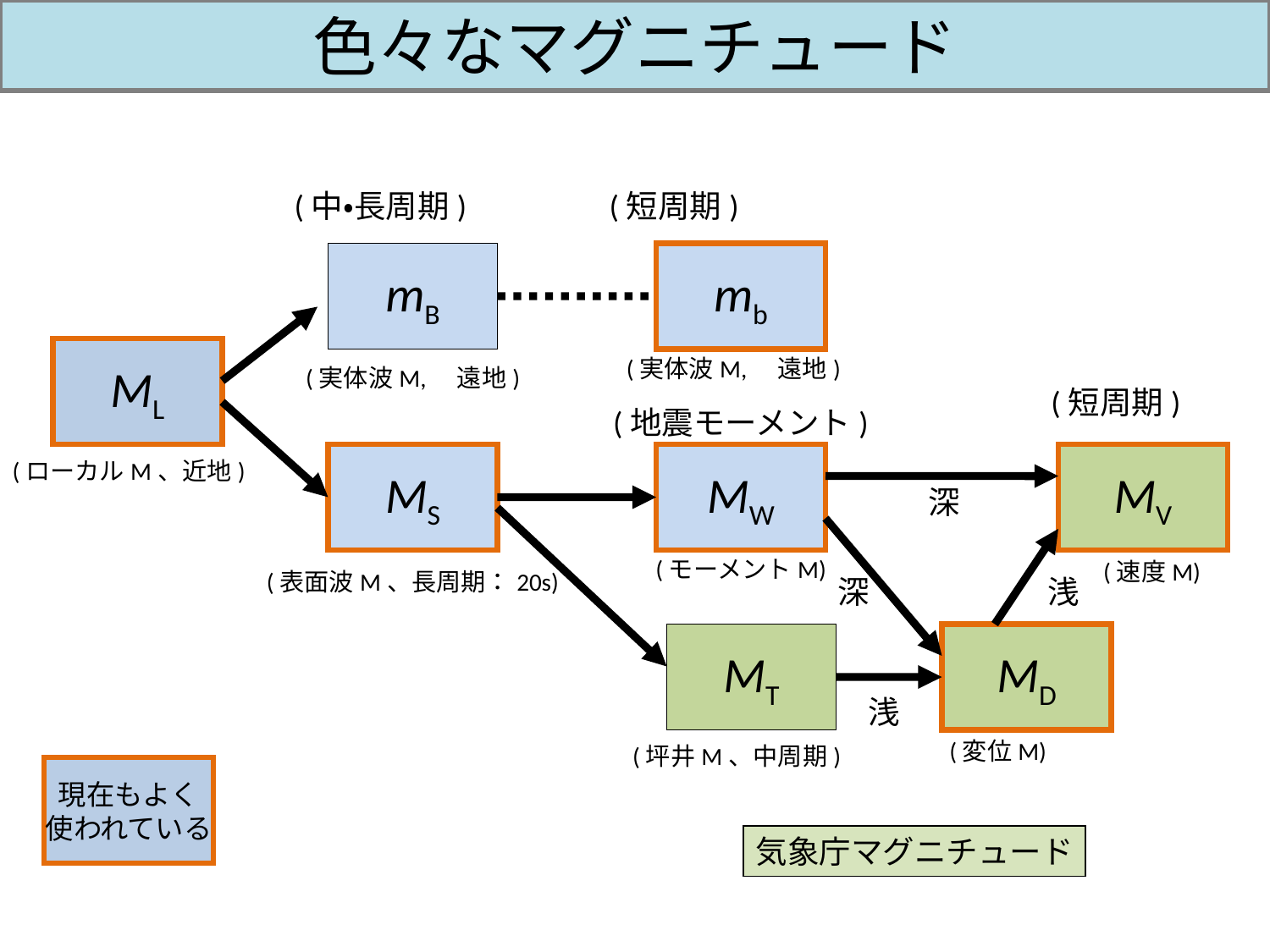

# 色々なマグニチュード
(中・長周期)
(短周期)
mB
mb

ML
(実体波M,　遠地)
(実体波M,　遠地)
(短周期)
(地震モーメント)

MS
MW
MV
(ローカルM、近地)

深

(モーメントM)
(速度M)
(表面波M、長周期：20s)
深
浅
MT
MD

浅
(変位M)
(坪井M、中周期)
現在もよく
使われている
気象庁マグニチュード